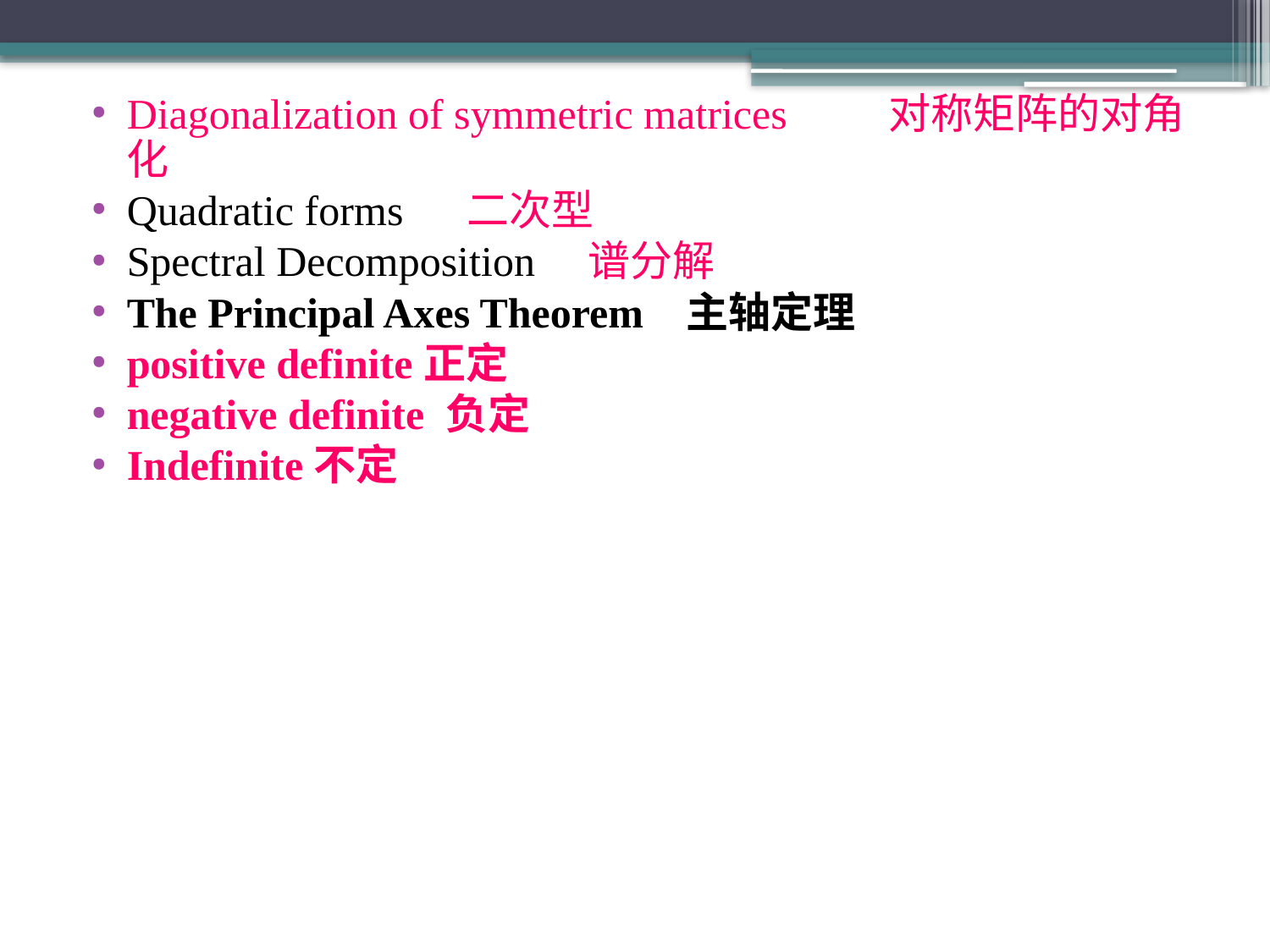

Diagonalization of symmetric matrices	对称矩阵的对角化
Quadratic forms     二次型
Spectral Decomposition    谱分解
The Principal Axes Theorem   主轴定理
positive definite正定
negative definite 负定
Indefinite不定